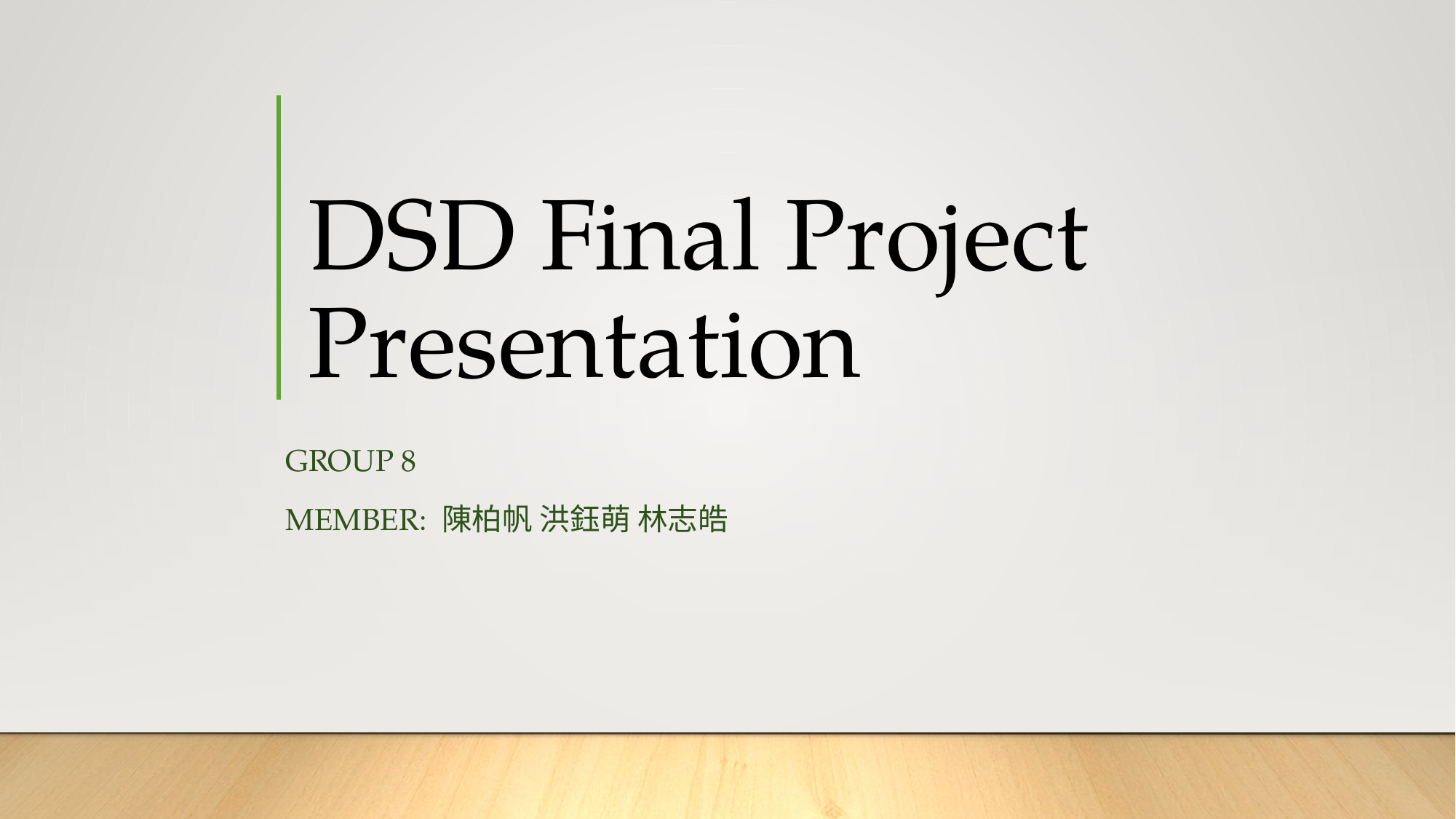

# DSD Final Project Presentation
Group 8
Member: 陳柏帆 洪鈺萌 林志皓